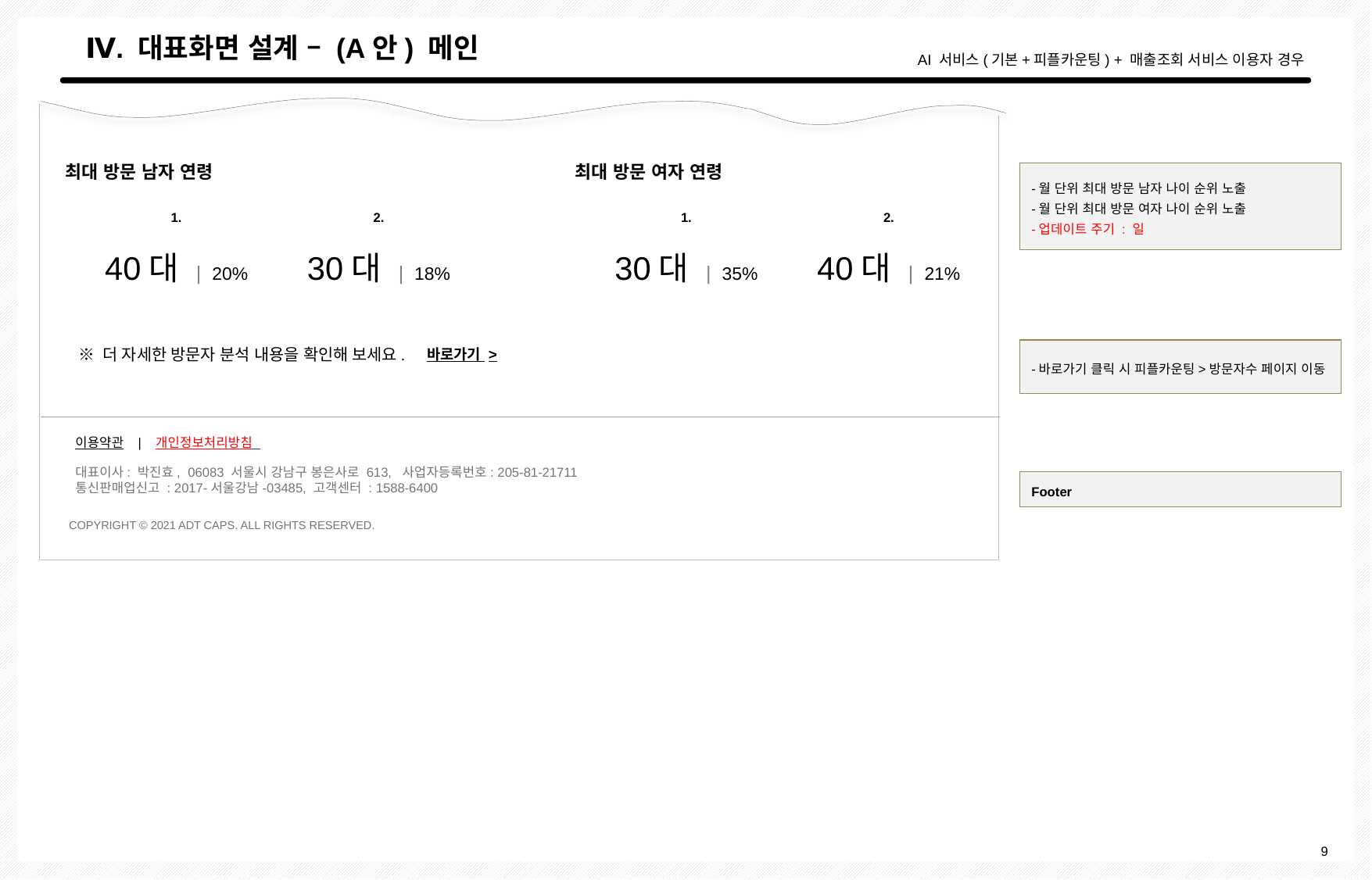

# Ⅳ. 대표화면 설계 – (A안) 메인
AI 서비스(기본+피플카운팅) + 매출조회 서비스 이용자 경우

최대 방문 남자 연령
최대 방문 여자 연령
-월 단위 최대 방문 남자 나이 순위 노출
-월 단위 최대 방문 여자 나이 순위 노출
-업데이트 주기 : 일
1.
2.
1.
2.
40대 |  20%
30대 |  18%
30대 |  35%
40대 |  21%
※ 더 자세한 방문자 분석 내용을 확인해 보세요.
바로가기 >
-바로가기 클릭 시 피플카운팅>방문자수 페이지 이동
이용약관   |   개인정보처리방침
대표이사: 박진효,  06083 서울시 강남구 봉은사로 613,  사업자등록번호: 205-81-21711
통신판매업신고 : 2017-서울강남-03485, 고객센터 : 1588-6400
COPYRIGHT © 2021 ADT CAPS. ALL RIGHTS RESERVED.
Footer